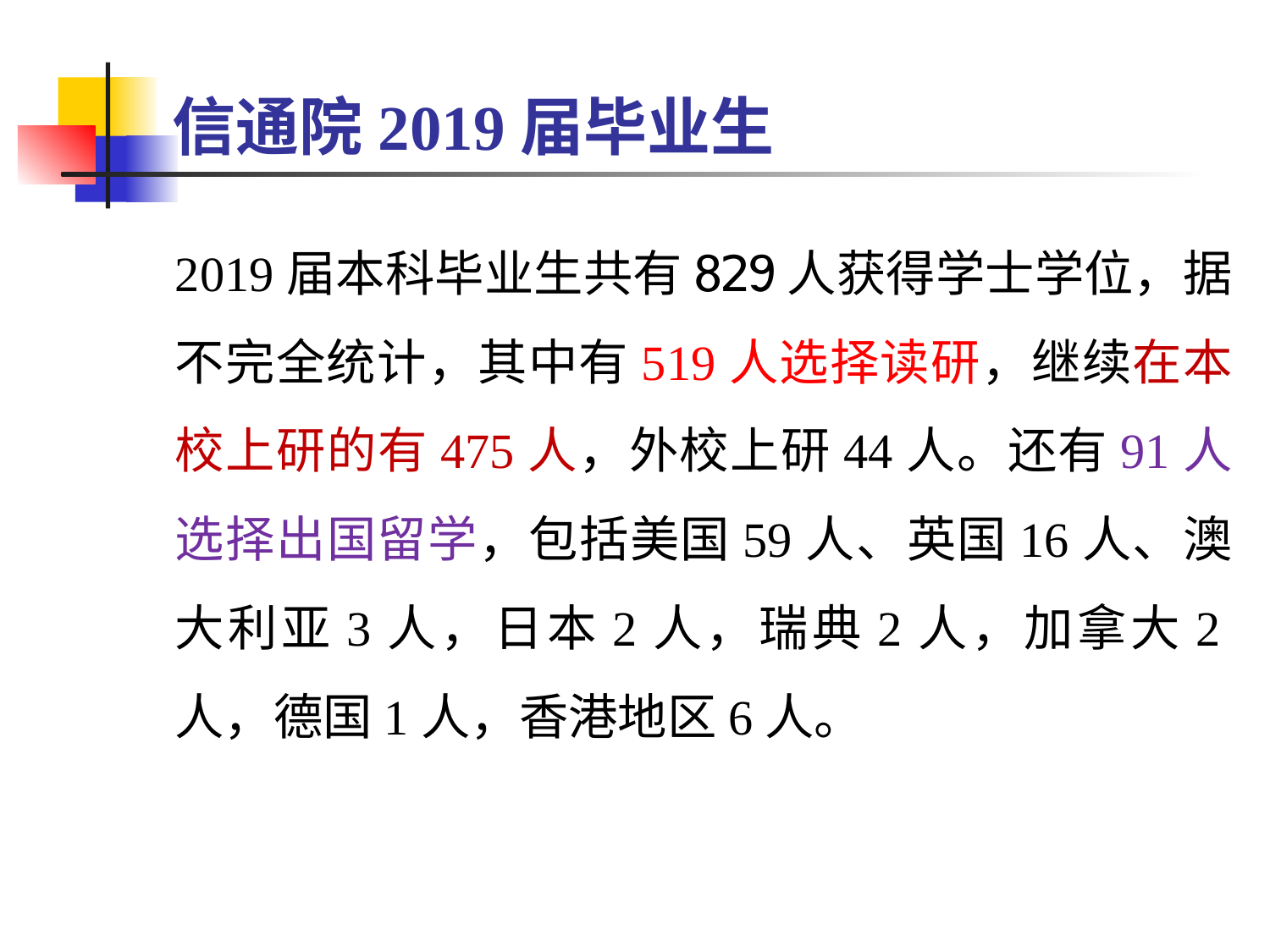

# 信通院2019届毕业生
2019届本科毕业生共有829人获得学士学位，据不完全统计，其中有519人选择读研，继续在本校上研的有475人，外校上研44人。还有91人选择出国留学，包括美国59人、英国16人、澳大利亚3人，日本2人，瑞典2人，加拿大2人，德国1人，香港地区6人。